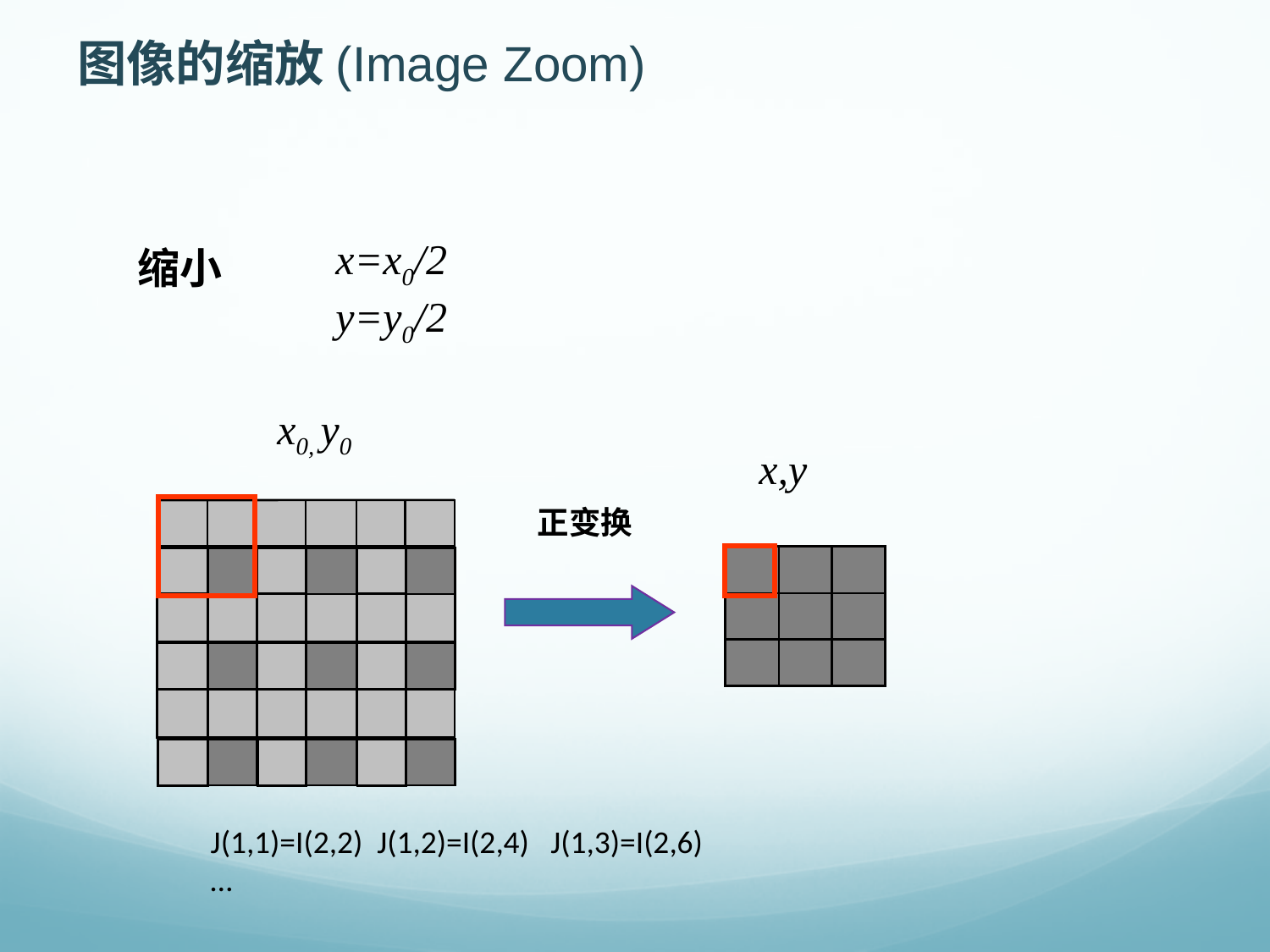

图像的缩放(Image Zoom)
x=x0/2
y=y0/2
缩小
x0, y0
x,y
正变换

J(1,1)=I(2,2)  J(1,2)=I(2,4)   J(1,3)=I(2,6)
…